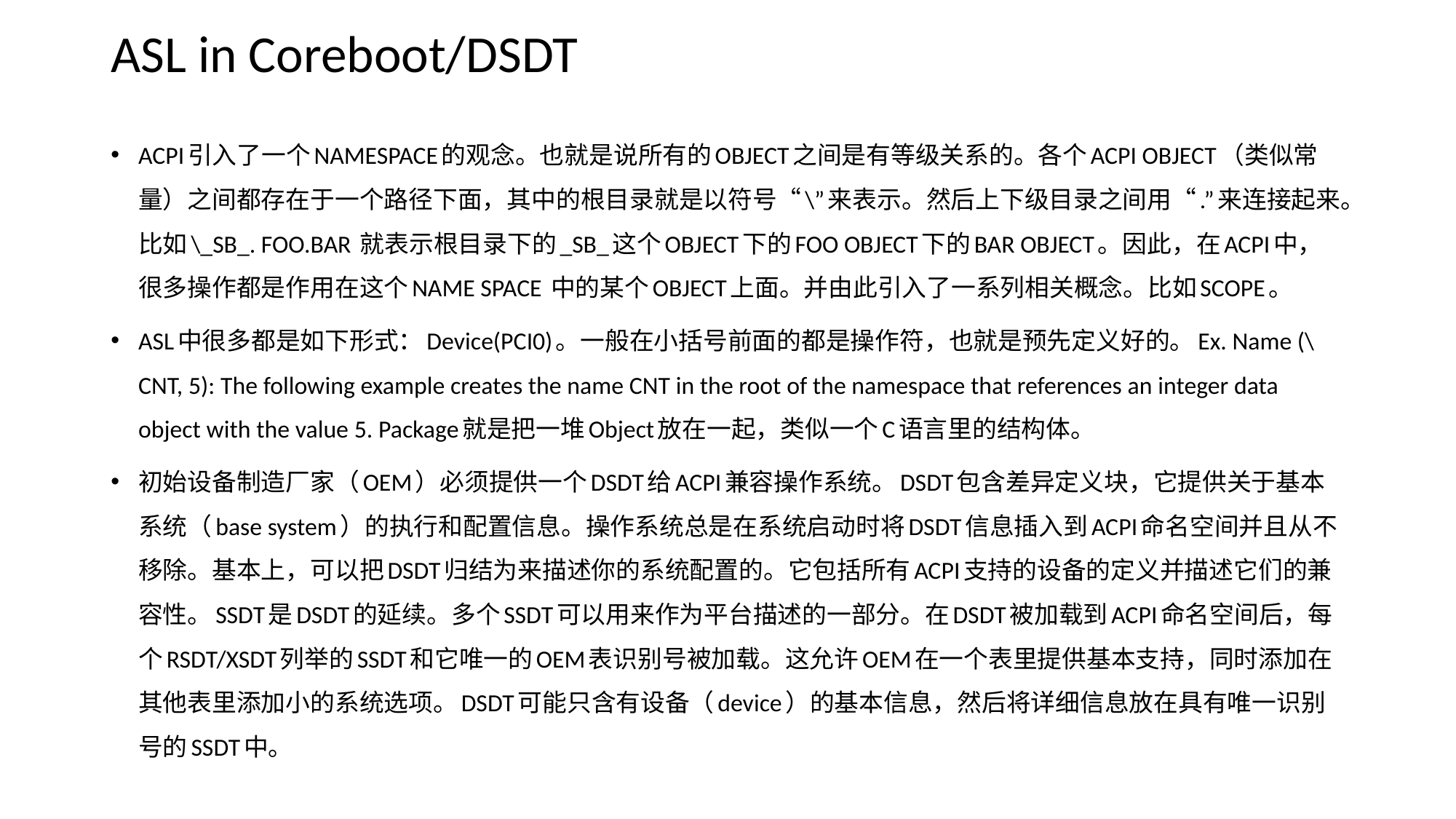

# ASL in Coreboot/DSDT
ACPI引入了一个NAMESPACE的观念。也就是说所有的OBJECT之间是有等级关系的。各个ACPI OBJECT（类似常量）之间都存在于一个路径下面，其中的根目录就是以符号“\”来表示。然后上下级目录之间用“.”来连接起来。比如\_SB_. FOO.BAR 就表示根目录下的_SB_这个OBJECT下的FOO OBJECT下的BAR OBJECT。因此，在ACPI中，很多操作都是作用在这个NAME SPACE 中的某个OBJECT上面。并由此引入了一系列相关概念。比如SCOPE。
ASL中很多都是如下形式：Device(PCI0)。一般在小括号前面的都是操作符，也就是预先定义好的。Ex. Name (\CNT, 5): The following example creates the name CNT in the root of the namespace that references an integer data object with the value 5. Package就是把一堆Object放在一起，类似一个C语言里的结构体。
初始设备制造厂家（OEM）必须提供一个DSDT给ACPI兼容操作系统。DSDT包含差异定义块，它提供关于基本系统（base system）的执行和配置信息。操作系统总是在系统启动时将DSDT信息插入到ACPI命名空间并且从不移除。基本上，可以把DSDT归结为来描述你的系统配置的。它包括所有ACPI支持的设备的定义并描述它们的兼容性。SSDT是DSDT的延续。多个SSDT可以用来作为平台描述的一部分。在DSDT被加载到ACPI命名空间后，每个RSDT/XSDT列举的SSDT和它唯一的OEM表识别号被加载。这允许OEM在一个表里提供基本支持，同时添加在其他表里添加小的系统选项。DSDT可能只含有设备（device）的基本信息，然后将详细信息放在具有唯一识别号的SSDT中。